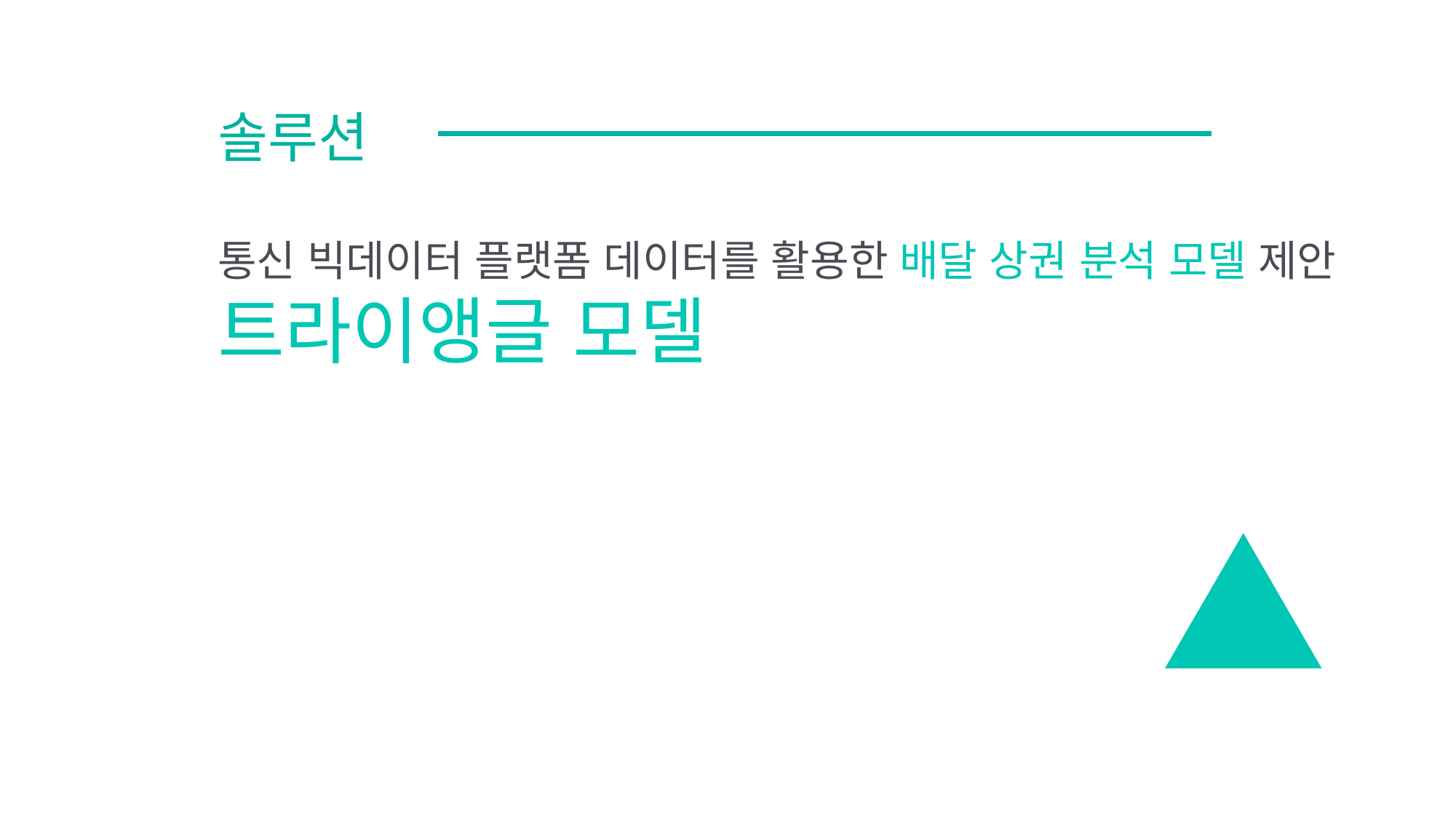

솔루션
통신 빅데이터 플랫폼 데이터를 활용한 배달 상권 분석 모델 제안
트라이앵글 모델